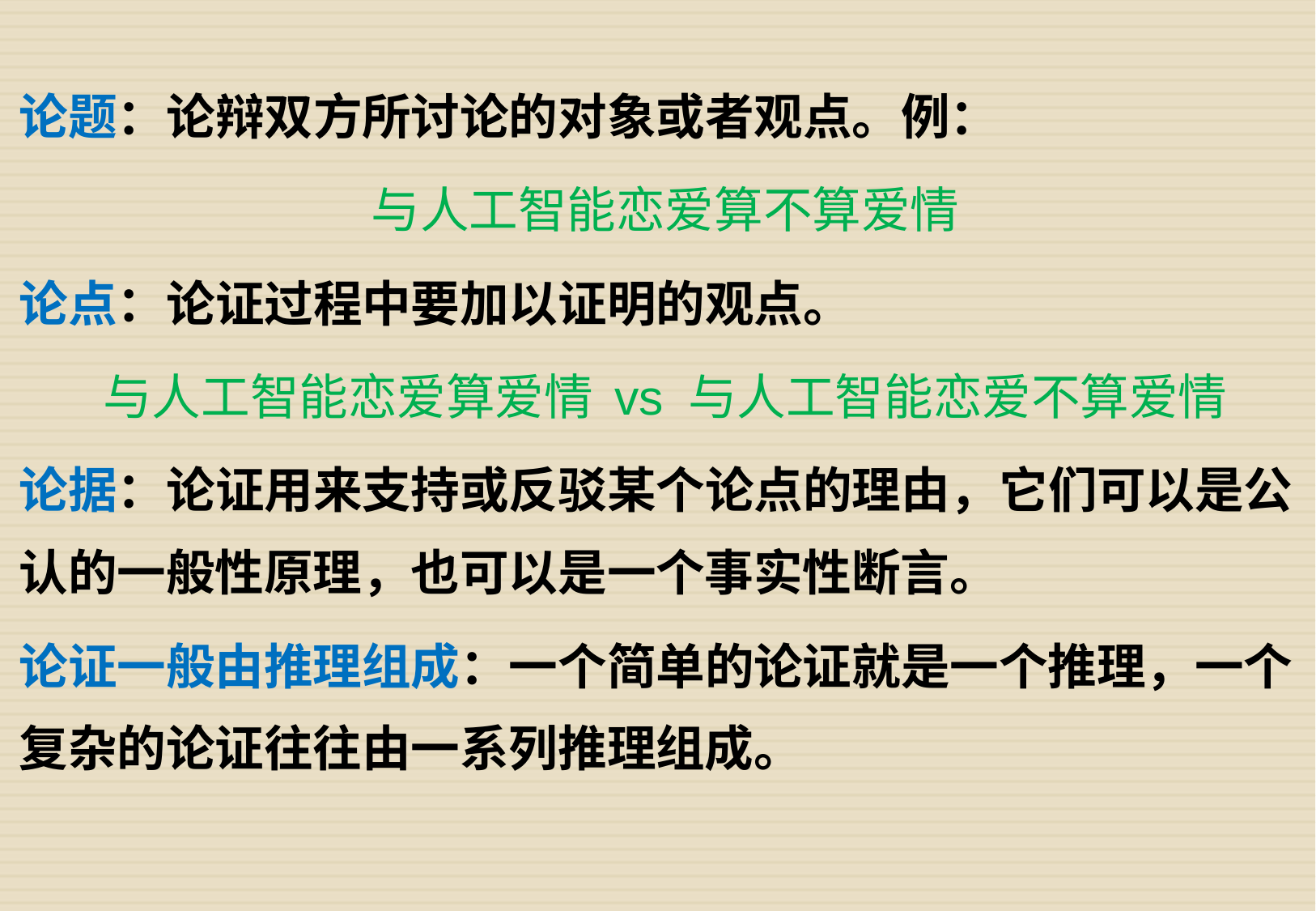

论题：论辩双方所讨论的对象或者观点。例：
与人工智能恋爱算不算爱情
论点：论证过程中要加以证明的观点。
与人工智能恋爱算爱情 vs 与人工智能恋爱不算爱情
论据：论证用来支持或反驳某个论点的理由，它们可以是公认的一般性原理，也可以是一个事实性断言。
论证一般由推理组成：一个简单的论证就是一个推理，一个复杂的论证往往由一系列推理组成。